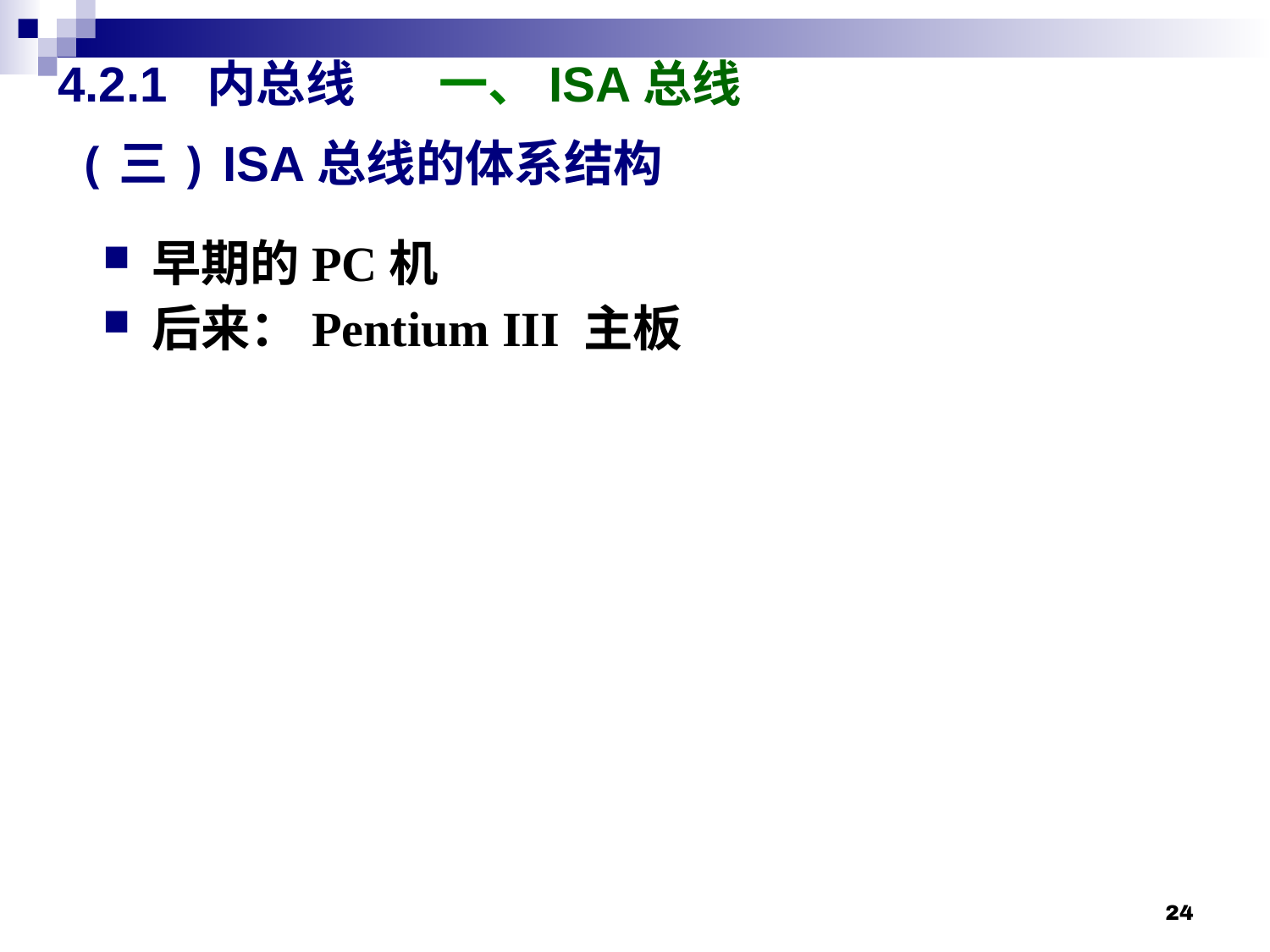

# 4.2.1  内总线 	一、ISA总线
(三) ISA总线的体系结构
早期的PC机
后来：Pentium III 主板
24